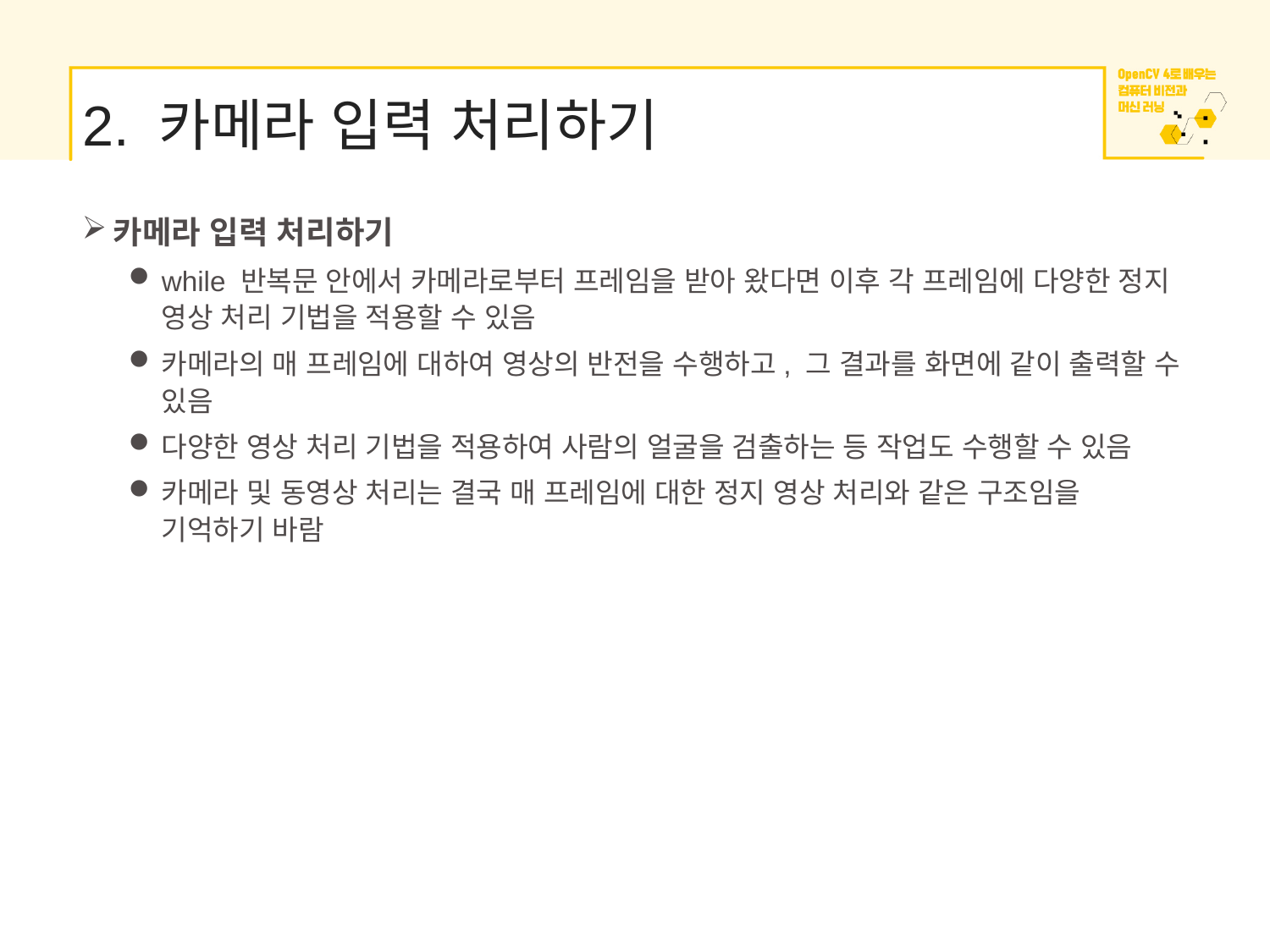

# 2. 카메라 입력 처리하기
카메라 입력 처리하기
while 반복문 안에서 카메라로부터 프레임을 받아 왔다면 이후 각 프레임에 다양한 정지 영상 처리 기법을 적용할 수 있음
카메라의 매 프레임에 대하여 영상의 반전을 수행하고, 그 결과를 화면에 같이 출력할 수 있음
다양한 영상 처리 기법을 적용하여 사람의 얼굴을 검출하는 등 작업도 수행할 수 있음
카메라 및 동영상 처리는 결국 매 프레임에 대한 정지 영상 처리와 같은 구조임을 기억하기 바람